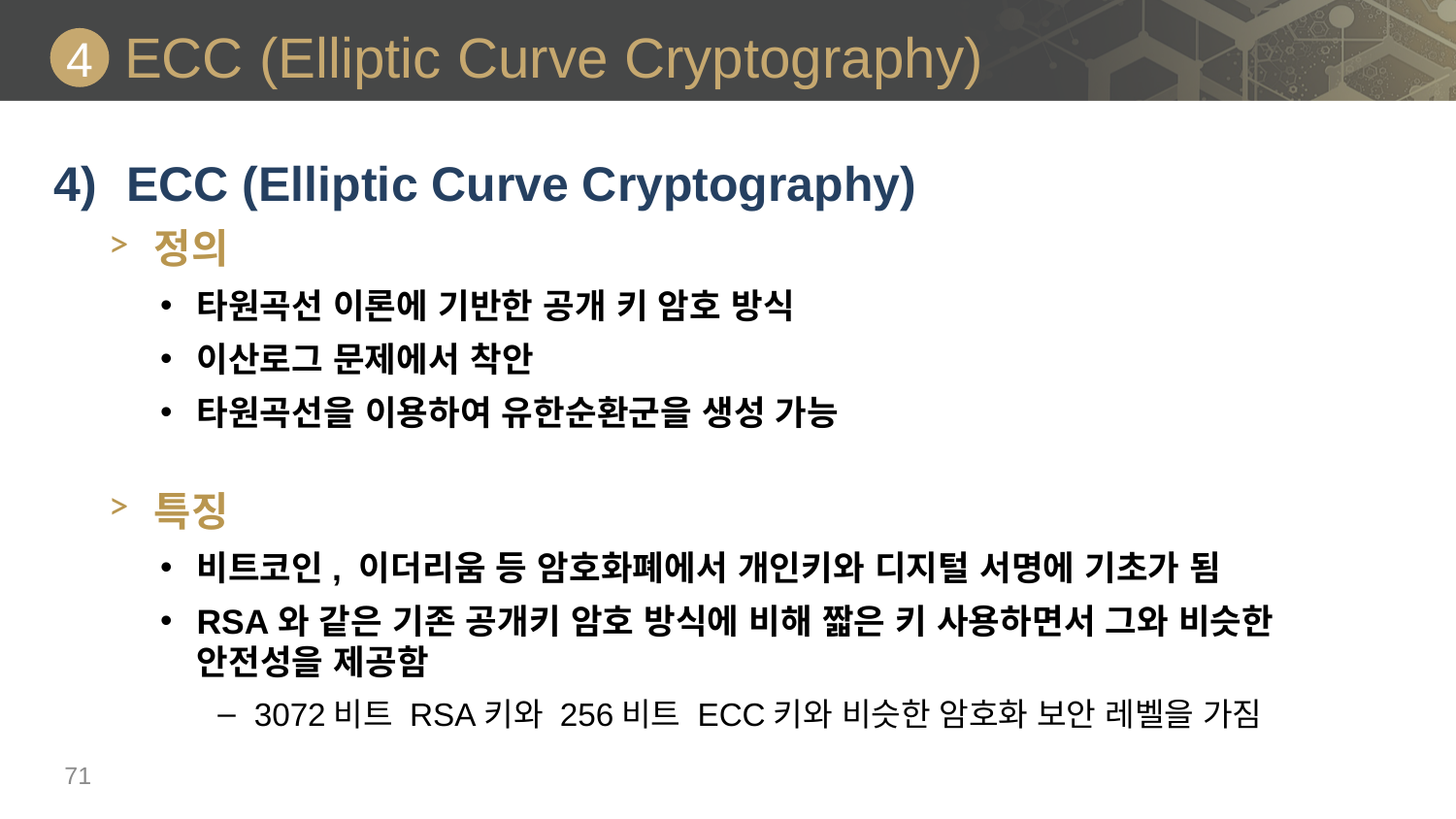

# ECC (Elliptic Curve Cryptography)
4
ECC (Elliptic Curve Cryptography)
정의
타원곡선 이론에 기반한 공개 키 암호 방식
이산로그 문제에서 착안
타원곡선을 이용하여 유한순환군을 생성 가능
특징
비트코인, 이더리움 등 암호화폐에서 개인키와 디지털 서명에 기초가 됨
RSA와 같은 기존 공개키 암호 방식에 비해 짧은 키 사용하면서 그와 비슷한 안전성을 제공함
3072비트 RSA키와 256비트 ECC키와 비슷한 암호화 보안 레벨을 가짐

71